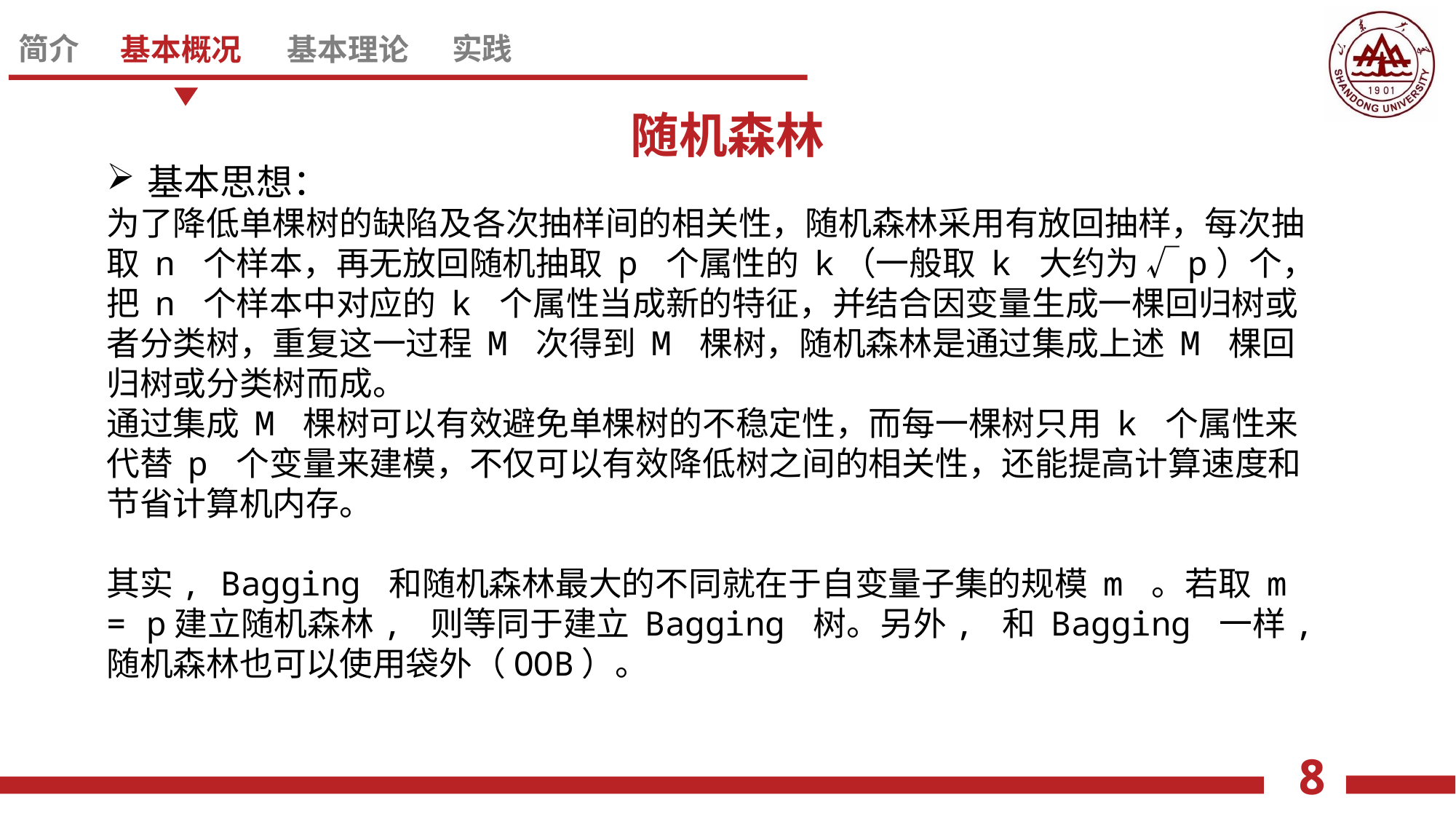

随机森林
基本思想：
为了降低单棵树的缺陷及各次抽样间的相关性，随机森林采用有放回抽样，每次抽取 n 个样本，再无放回随机抽取 p 个属性的 k（一般取 k 大约为 √p）个，把 n 个样本中对应的 k 个属性当成新的特征，并结合因变量生成一棵回归树或者分类树，重复这一过程 M 次得到 M 棵树，随机森林是通过集成上述 M 棵回归树或分类树而成。
通过集成 M 棵树可以有效避免单棵树的不稳定性，而每一棵树只用 k 个属性来代替 p 个变量来建模，不仅可以有效降低树之间的相关性，还能提高计算速度和节省计算机内存。

其实, Bagging 和随机森林最大的不同就在于自变量子集的规模 m 。若取 m = p建立随机森林, 则等同于建立 Bagging 树。另外, 和 Bagging 一样, 随机森林也可以使用袋外（OOB）。